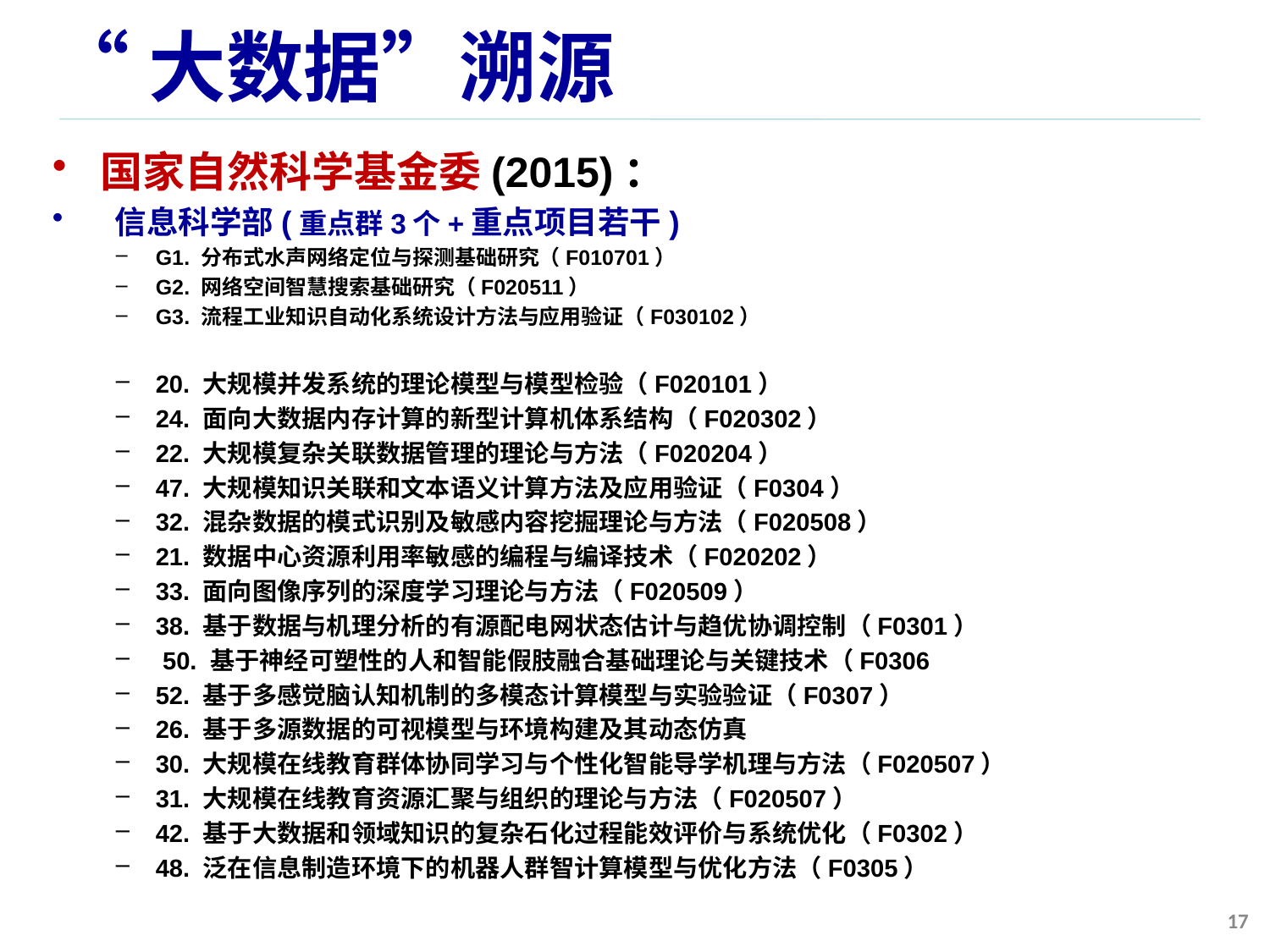

# “大数据”溯源
国家自然科学基金委(2015)：
 信息科学部(重点群3个+重点项目若干)
G1. 分布式水声网络定位与探测基础研究（F010701）
G2. 网络空间智慧搜索基础研究（F020511）
G3. 流程工业知识自动化系统设计方法与应用验证（F030102）

20. 大规模并发系统的理论模型与模型检验（F020101）
24. 面向大数据内存计算的新型计算机体系结构（F020302）
22. 大规模复杂关联数据管理的理论与方法（F020204）
47. 大规模知识关联和文本语义计算方法及应用验证（F0304）
32. 混杂数据的模式识别及敏感内容挖掘理论与方法（F020508）
21. 数据中心资源利用率敏感的编程与编译技术（F020202）
33. 面向图像序列的深度学习理论与方法（F020509）
38. 基于数据与机理分析的有源配电网状态估计与趋优协调控制（F0301）
 50. 基于神经可塑性的人和智能假肢融合基础理论与关键技术（F0306
52. 基于多感觉脑认知机制的多模态计算模型与实验验证（F0307）
26. 基于多源数据的可视模型与环境构建及其动态仿真
30. 大规模在线教育群体协同学习与个性化智能导学机理与方法（F020507）
31. 大规模在线教育资源汇聚与组织的理论与方法（F020507）
42. 基于大数据和领域知识的复杂石化过程能效评价与系统优化（F0302）
48. 泛在信息制造环境下的机器人群智计算模型与优化方法（F0305）

17